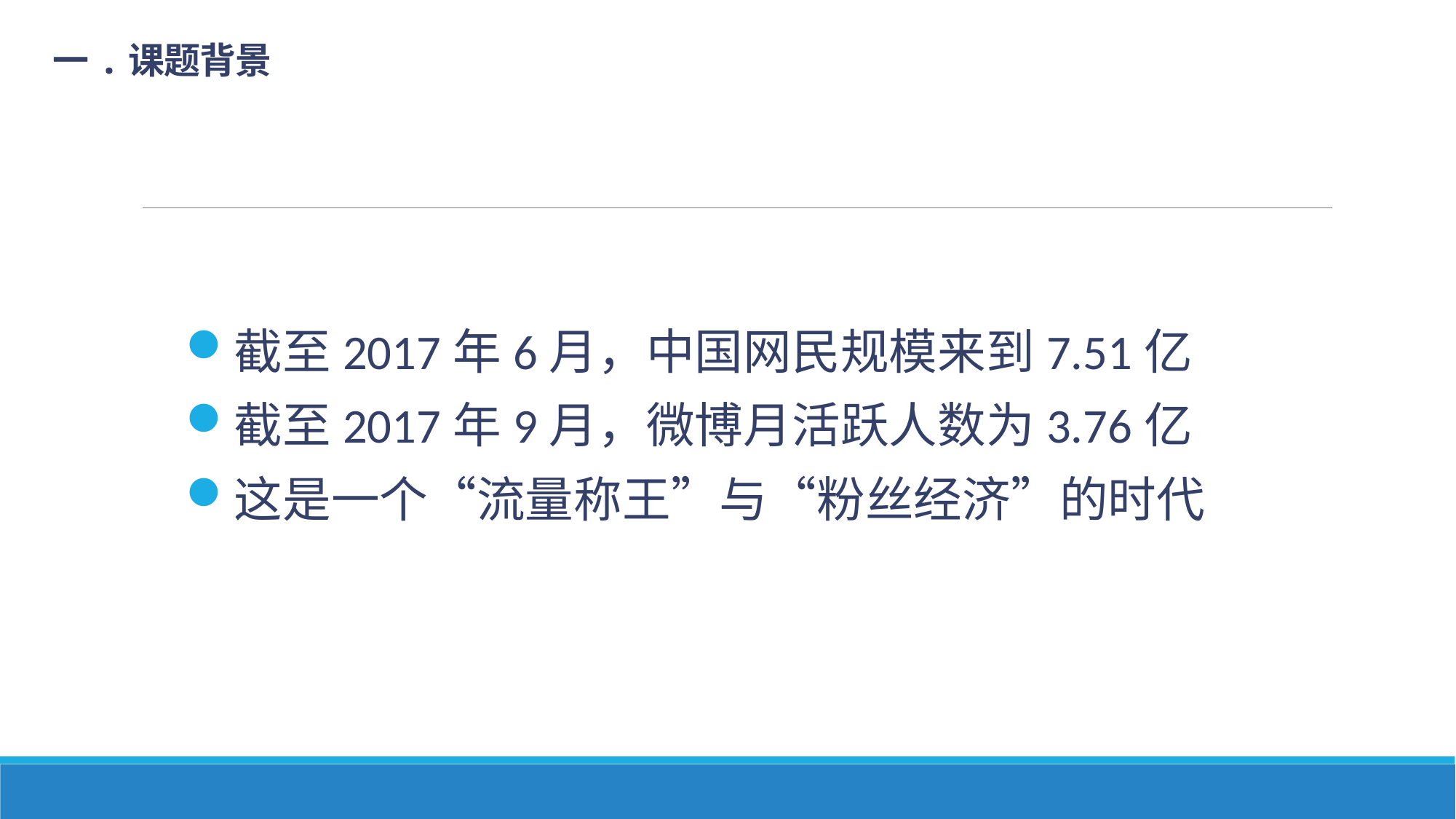

# 一.课题背景
截至2017年6月，中国网民规模来到7.51亿
截至2017年9月，微博月活跃人数为3.76亿
这是一个“流量称王”与“粉丝经济”的时代